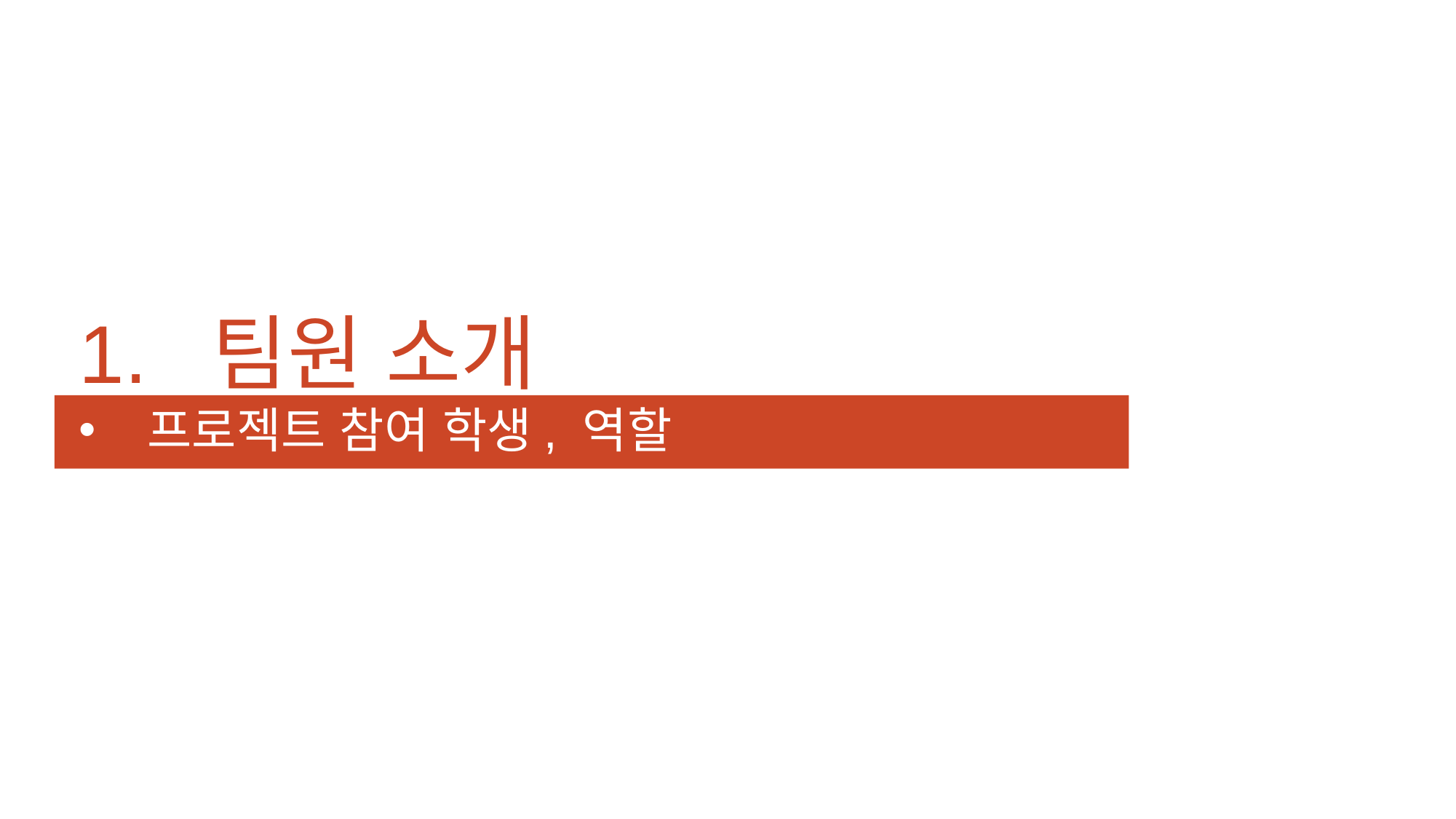

1.  팀원 소개
프로젝트 참여 학생, 역할